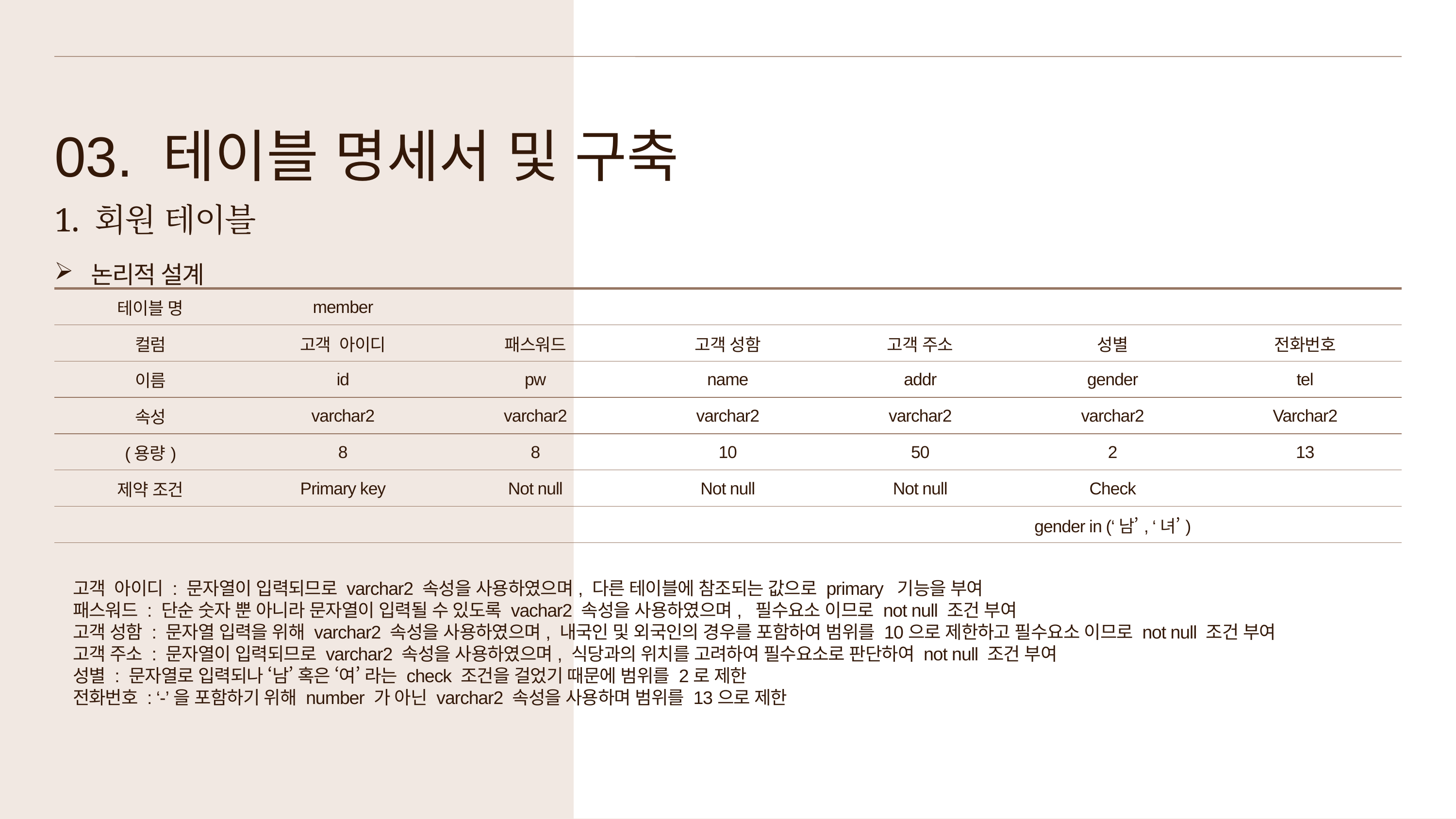

03. 테이블 명세서 및 구축
1. 회원 테이블
논리적 설계
| 테이블 명 | member |  |  |  |  |  |
| --- | --- | --- | --- | --- | --- | --- |
| 컬럼 | 고객 아이디 | 패스워드 | 고객 성함 | 고객 주소 | 성별 | 전화번호 |
| 이름 | id | pw | name | addr | gender | tel |
| 속성 | varchar2 | varchar2 | varchar2 | varchar2 | varchar2 | Varchar2 |
| (용량) | 8 | 8 | 10 | 50 | 2 | 13 |
| 제약 조건 | Primary key | Not null | Not null | Not null | Check |  |
|  |  |  |  |  | gender in (‘남’, ‘녀’) |  |
고객  아이디 : 문자열이 입력되므로 varchar2 속성을 사용하였으며, 다른 테이블에 참조되는 값으로 primary  기능을 부여
패스워드 : 단순 숫자 뿐 아니라 문자열이 입력될 수 있도록 vachar2 속성을 사용하였으며,  필수요소 이므로 not null 조건 부여
고객 성함 : 문자열 입력을 위해 varchar2 속성을 사용하였으며, 내국인 및 외국인의 경우를 포함하여 범위를 10으로 제한하고 필수요소 이므로 not null 조건 부여
고객 주소 : 문자열이 입력되므로 varchar2 속성을 사용하였으며, 식당과의 위치를 고려하여 필수요소로 판단하여 not null 조건 부여
성별 : 문자열로 입력되나 ‘남’ 혹은 ‘여’ 라는 check 조건을 걸었기 때문에 범위를 2로 제한
전화번호 : ‘-’을 포함하기 위해 number 가 아닌 varchar2 속성을 사용하며 범위를 13으로 제한